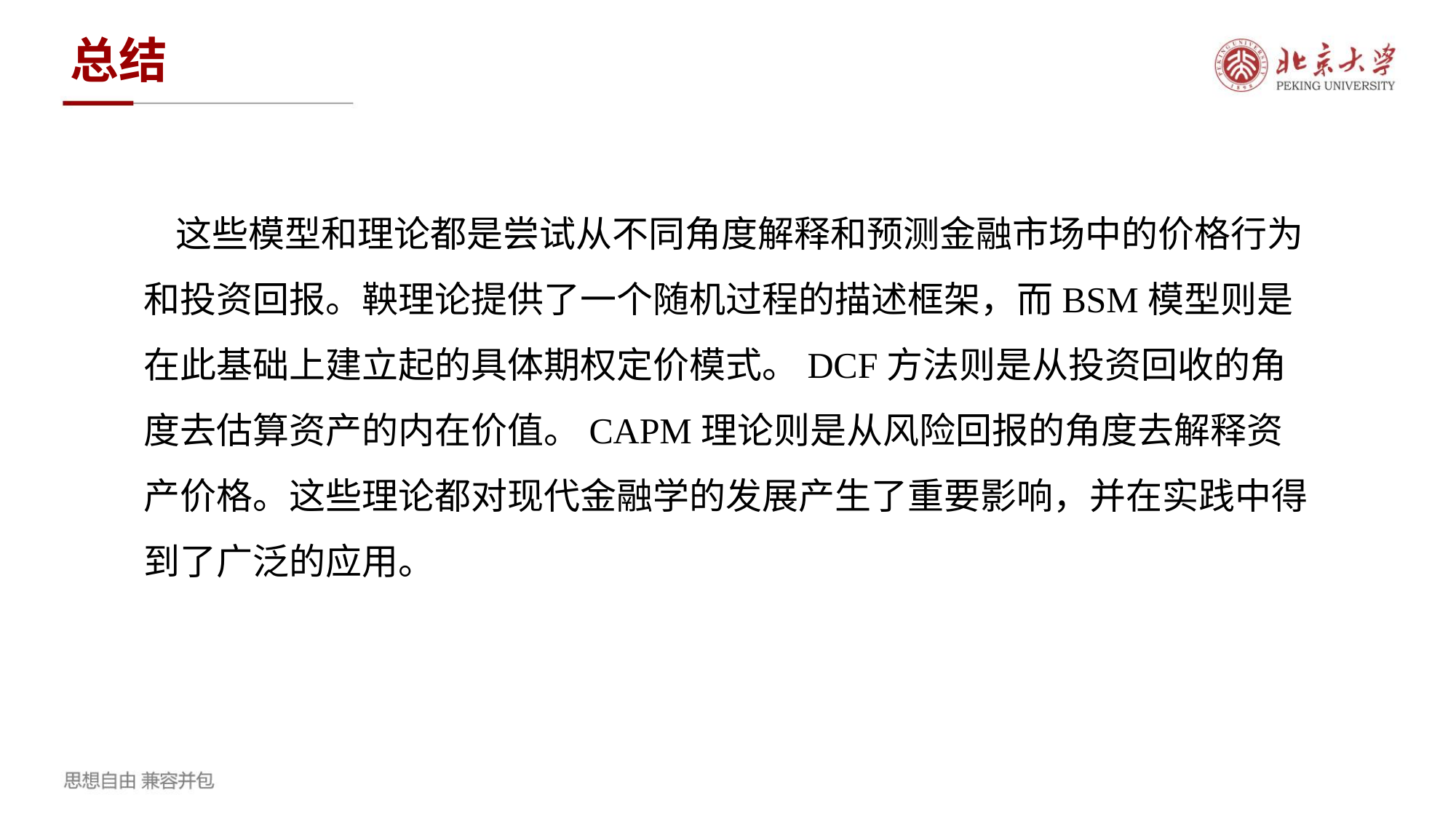

总结
这些模型和理论都是尝试从不同角度解释和预测金融市场中的价格行为和投资回报。鞅理论提供了一个随机过程的描述框架，而BSM模型则是在此基础上建立起的具体期权定价模式。DCF方法则是从投资回收的角度去估算资产的内在价值。CAPM理论则是从风险回报的角度去解释资产价格。这些理论都对现代金融学的发展产生了重要影响，并在实践中得到了广泛的应用。